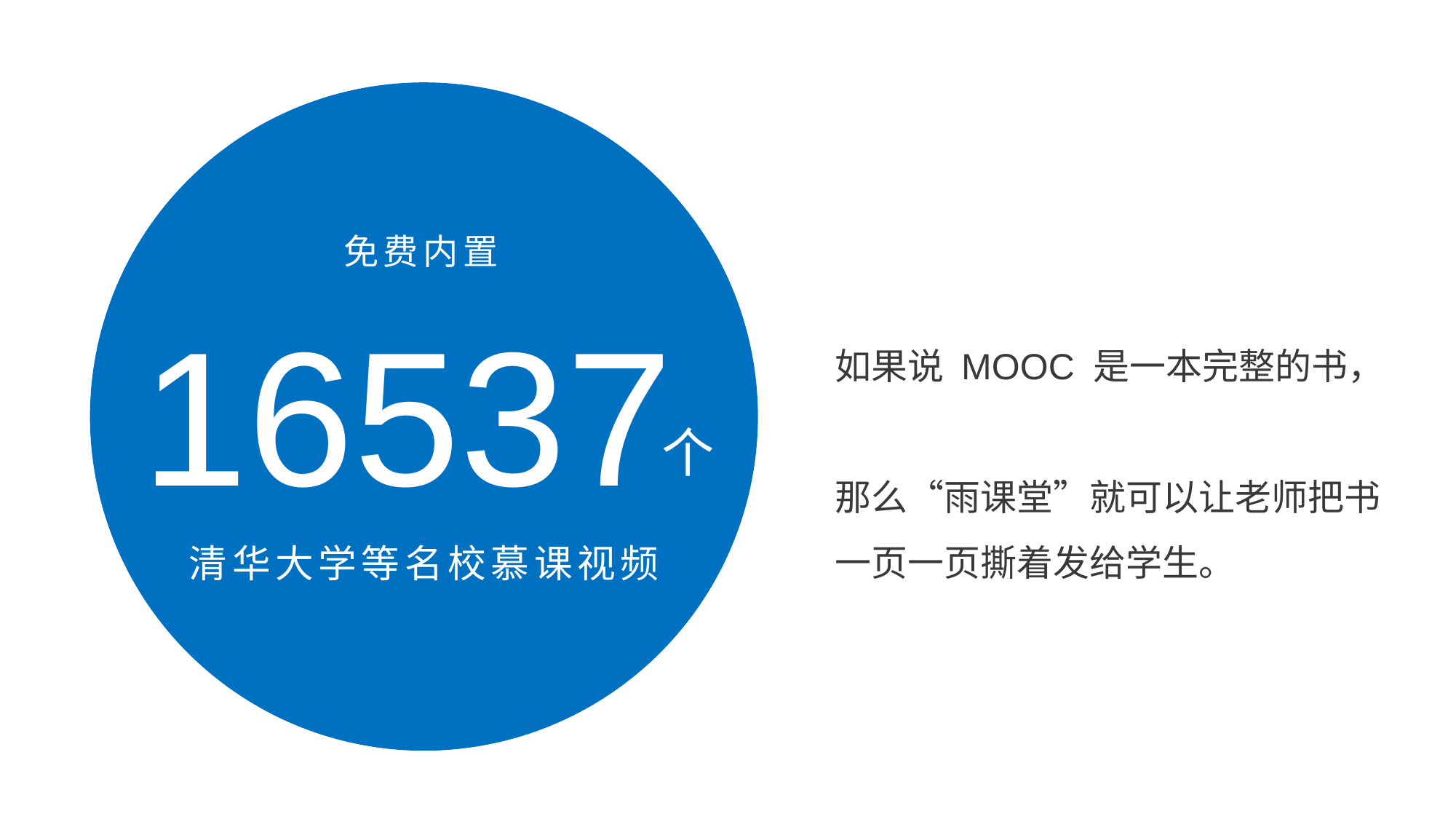

免费内置
16537
如果说 MOOC 是一本完整的书，
那么“雨课堂”就可以让老师把书一页一页撕着发给学生。
个
清华大学等名校慕课视频